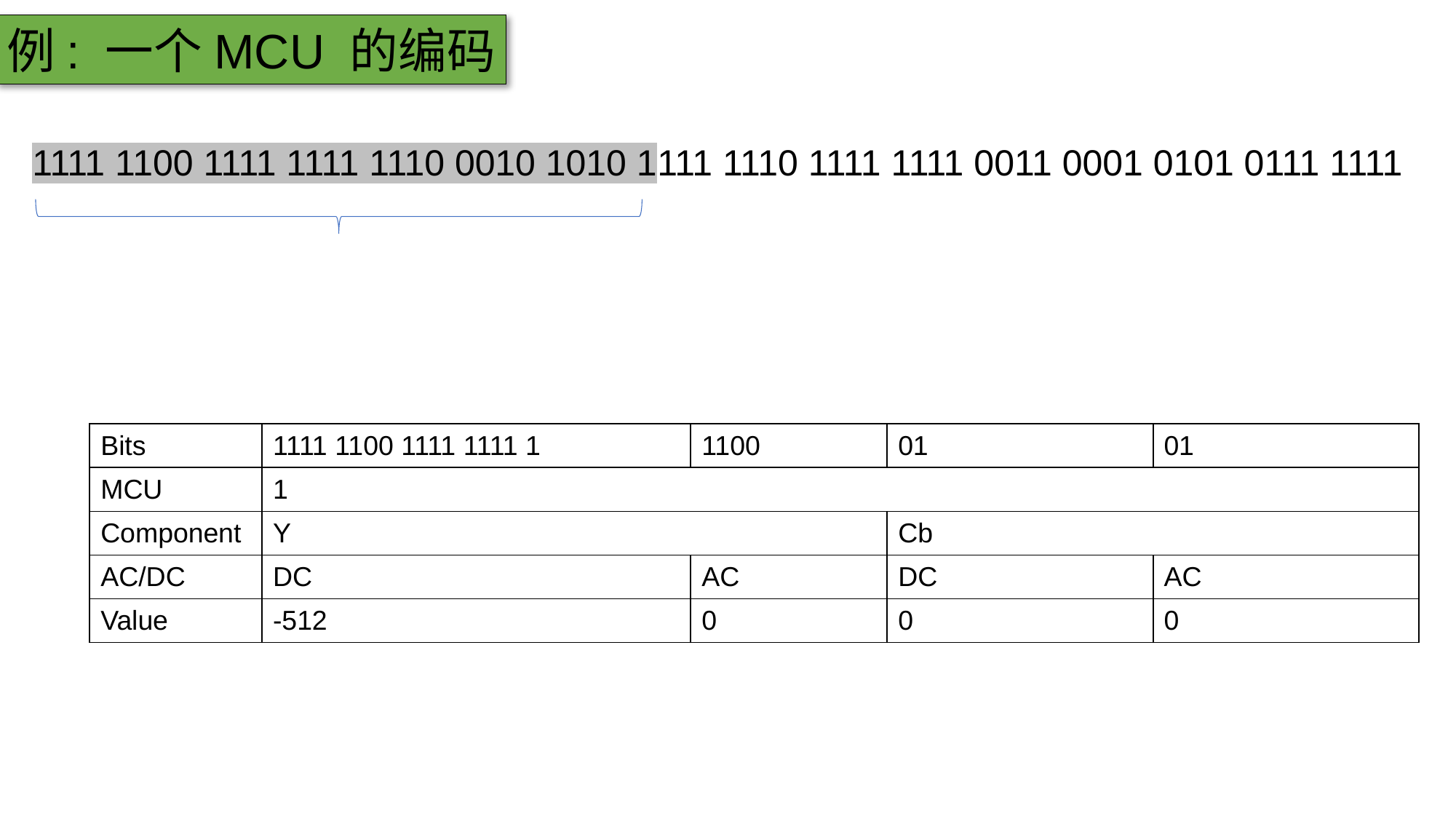

例: 一个MCU 的编码
1111 1100 1111 1111 1110 0010 1010 1111 1110 1111 1111 0011 0001 0101 0111 1111
| Bits | 1111 1100 1111 1111 1 | 1100 | 01 | 01 |
| --- | --- | --- | --- | --- |
| MCU | 1 |  |  |  |
| Component | Y |  | Cb |  |
| AC/DC | DC | AC | DC | AC |
| Value | -512 | 0 | 0 | 0 |